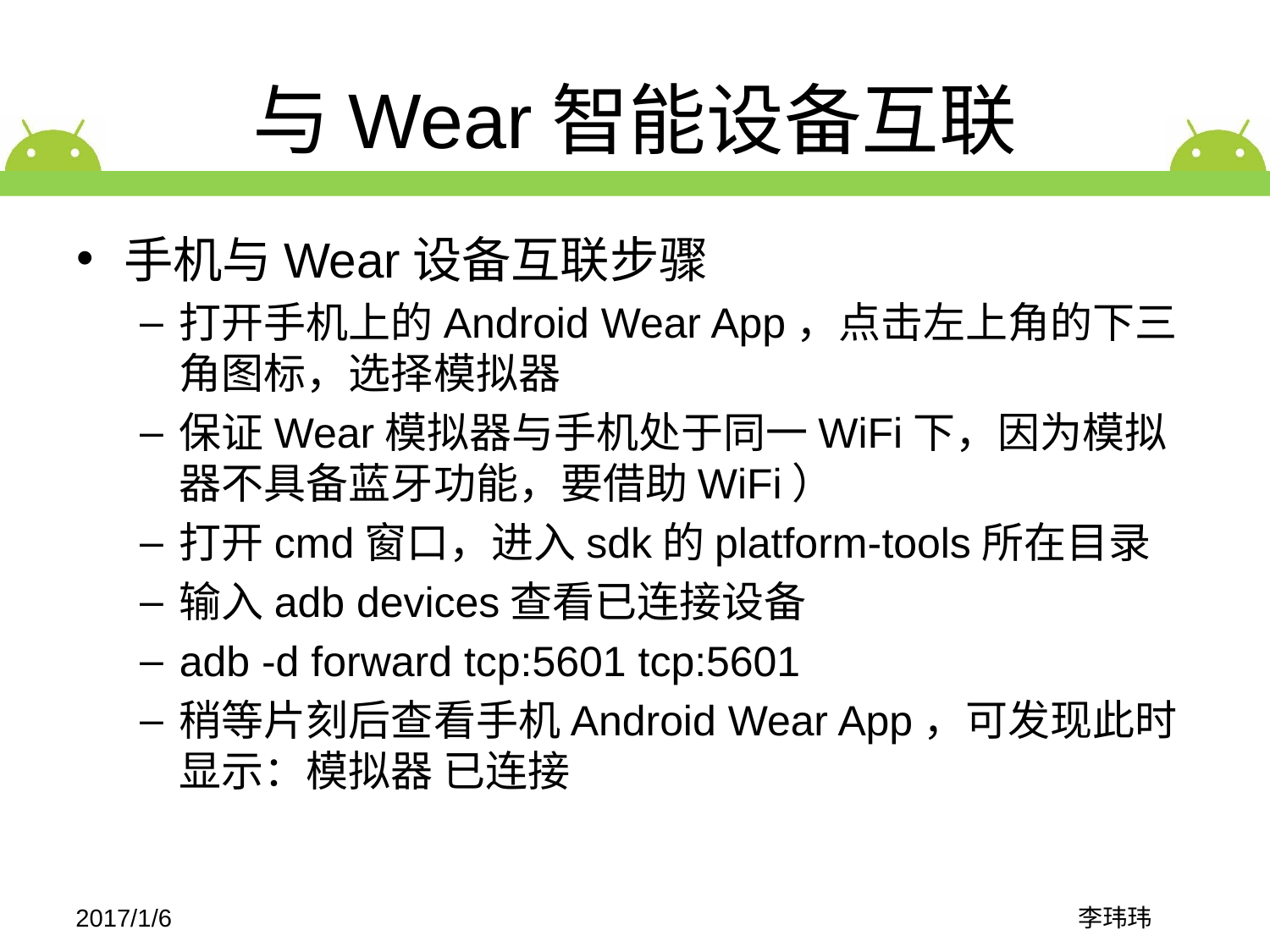

# 与Wear智能设备互联
手机与Wear设备互联步骤
打开手机上的Android Wear App，点击左上角的下三角图标，选择模拟器
保证Wear模拟器与手机处于同一WiFi下，因为模拟器不具备蓝牙功能，要借助WiFi）
打开cmd窗口，进入sdk的platform-tools所在目录
输入adb devices查看已连接设备
adb -d forward tcp:5601 tcp:5601
稍等片刻后查看手机Android Wear App，可发现此时显示：模拟器 已连接